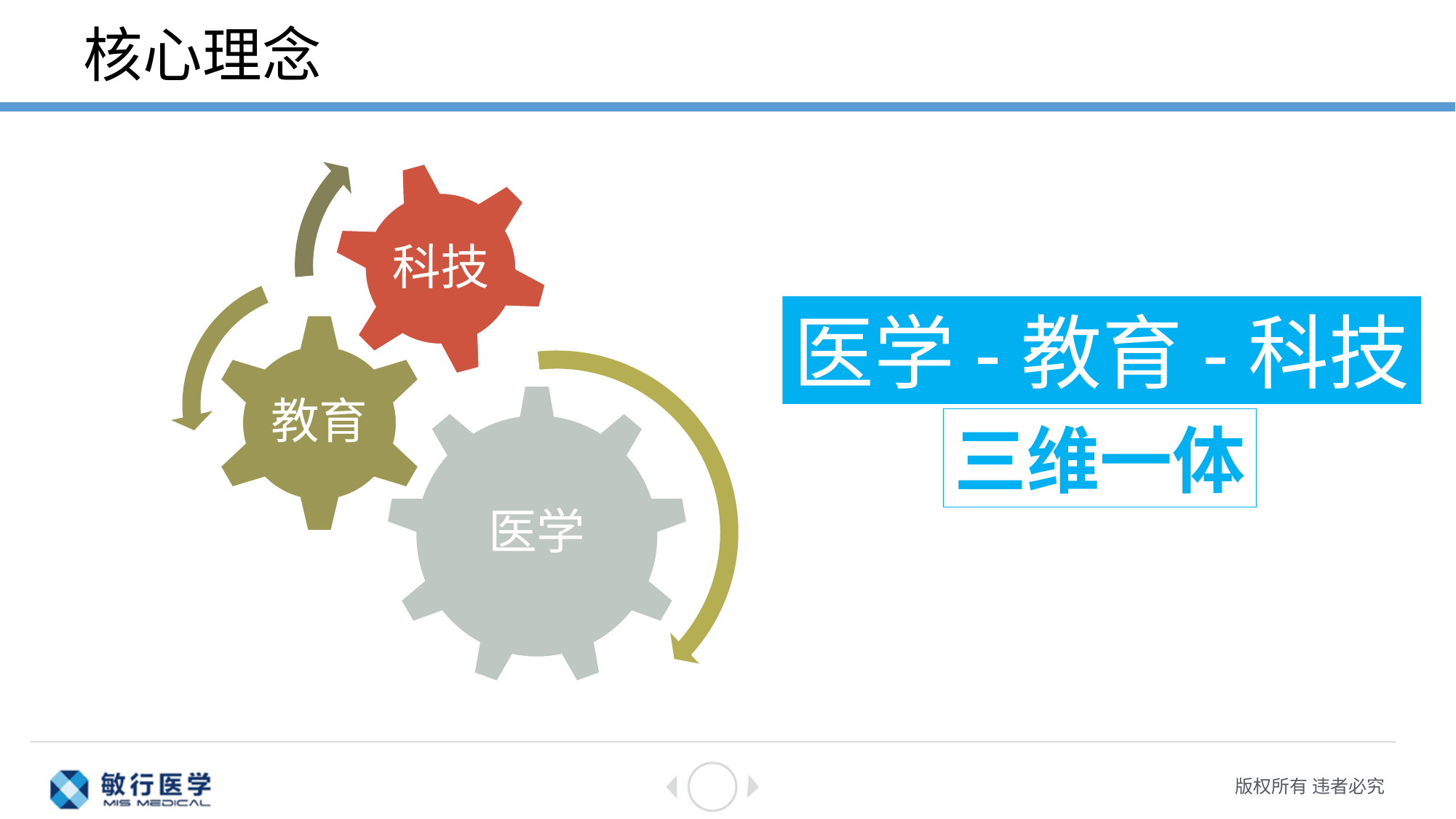

# 核心理念
医学
教育
科技
医学-教育-科技
三维一体